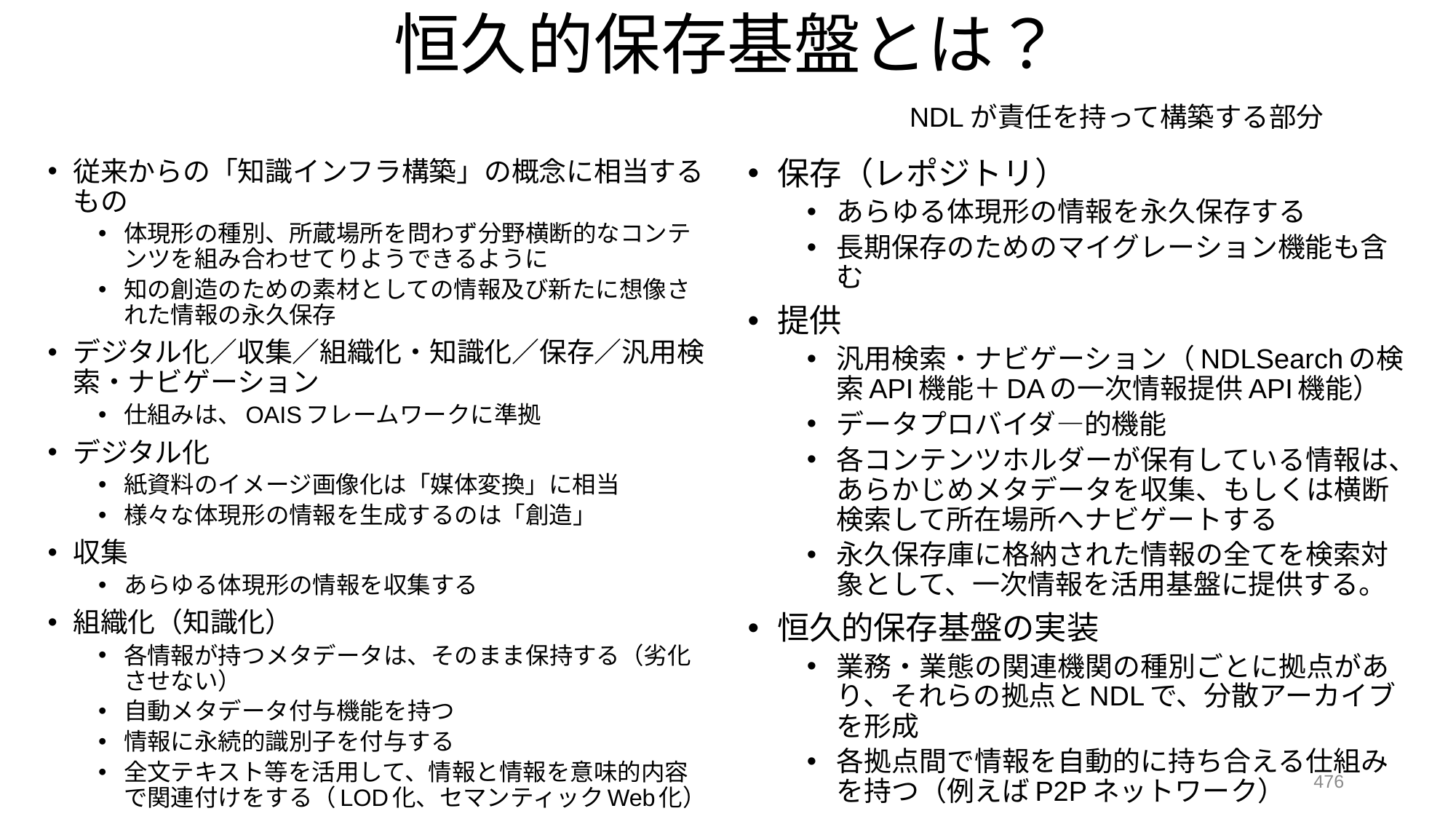

# 恒久的保存基盤とは？
NDLが責任を持って構築する部分
従来からの「知識インフラ構築」の概念に相当するもの
体現形の種別、所蔵場所を問わず分野横断的なコンテンツを組み合わせてりようできるように
知の創造のための素材としての情報及び新たに想像された情報の永久保存
デジタル化／収集／組織化・知識化／保存／汎用検索・ナビゲーション
仕組みは、OAISフレームワークに準拠
デジタル化
紙資料のイメージ画像化は「媒体変換」に相当
様々な体現形の情報を生成するのは「創造」
収集
あらゆる体現形の情報を収集する
組織化（知識化）
各情報が持つメタデータは、そのまま保持する（劣化させない）
自動メタデータ付与機能を持つ
情報に永続的識別子を付与する
全文テキスト等を活用して、情報と情報を意味的内容で関連付けをする（LOD化、セマンティックWeb化）
保存（レポジトリ）
あらゆる体現形の情報を永久保存する
長期保存のためのマイグレーション機能も含む
提供
汎用検索・ナビゲーション（NDLSearchの検索API機能＋DAの一次情報提供API機能）
データプロバイダ―的機能
各コンテンツホルダーが保有している情報は、あらかじめメタデータを収集、もしくは横断検索して所在場所へナビゲートする
永久保存庫に格納された情報の全てを検索対象として、一次情報を活用基盤に提供する。
恒久的保存基盤の実装
業務・業態の関連機関の種別ごとに拠点があり、それらの拠点とNDLで、分散アーカイブを形成
各拠点間で情報を自動的に持ち合える仕組みを持つ（例えばP2Pネットワーク）
476